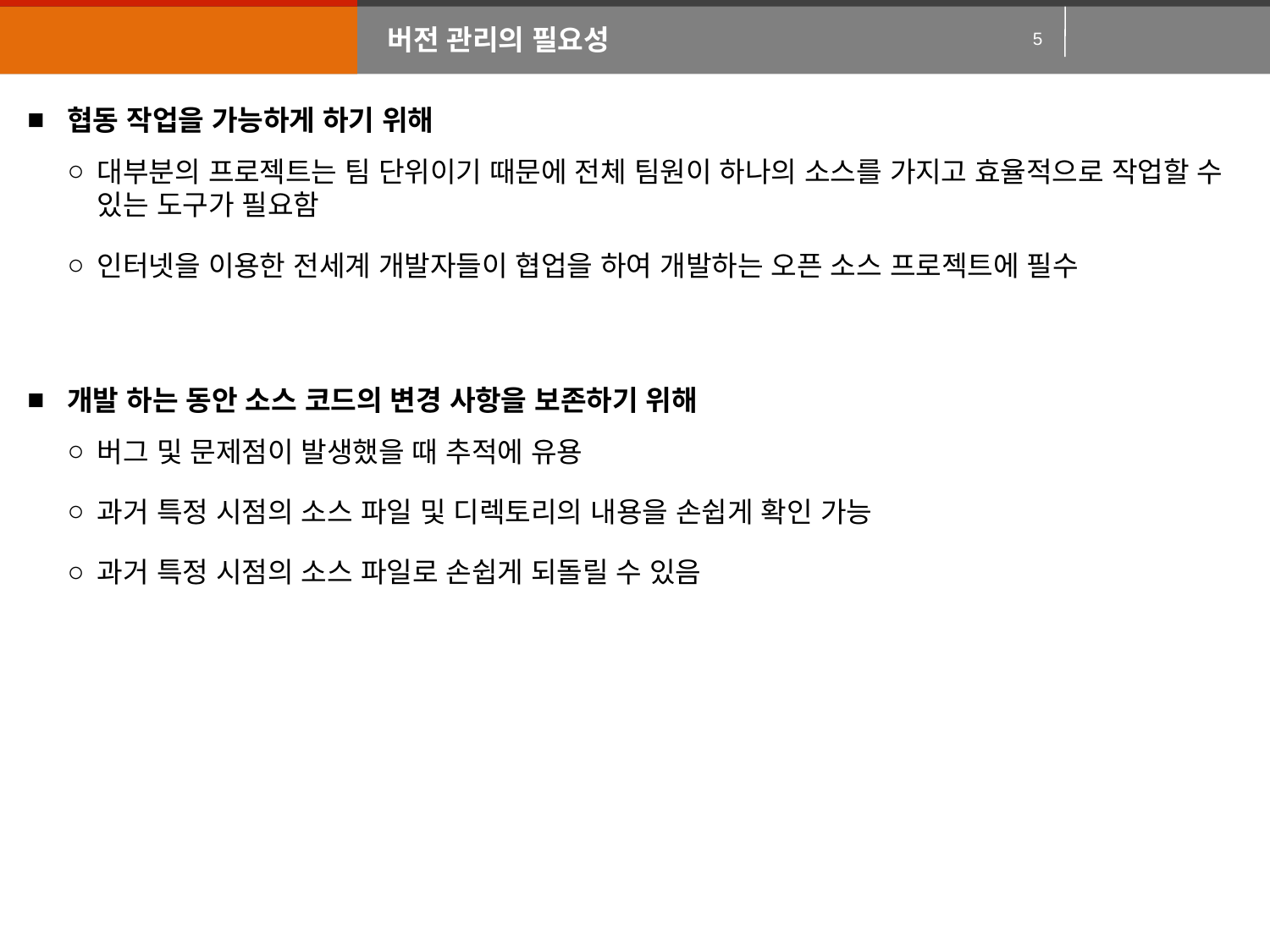

버전 관리의 필요성
협동 작업을 가능하게 하기 위해
대부분의 프로젝트는 팀 단위이기 때문에 전체 팀원이 하나의 소스를 가지고 효율적으로 작업할 수 있는 도구가 필요함
인터넷을 이용한 전세계 개발자들이 협업을 하여 개발하는 오픈 소스 프로젝트에 필수

개발 하는 동안 소스 코드의 변경 사항을 보존하기 위해
버그 및 문제점이 발생했을 때 추적에 유용
과거 특정 시점의 소스 파일 및 디렉토리의 내용을 손쉽게 확인 가능
과거 특정 시점의 소스 파일로 손쉽게 되돌릴 수 있음